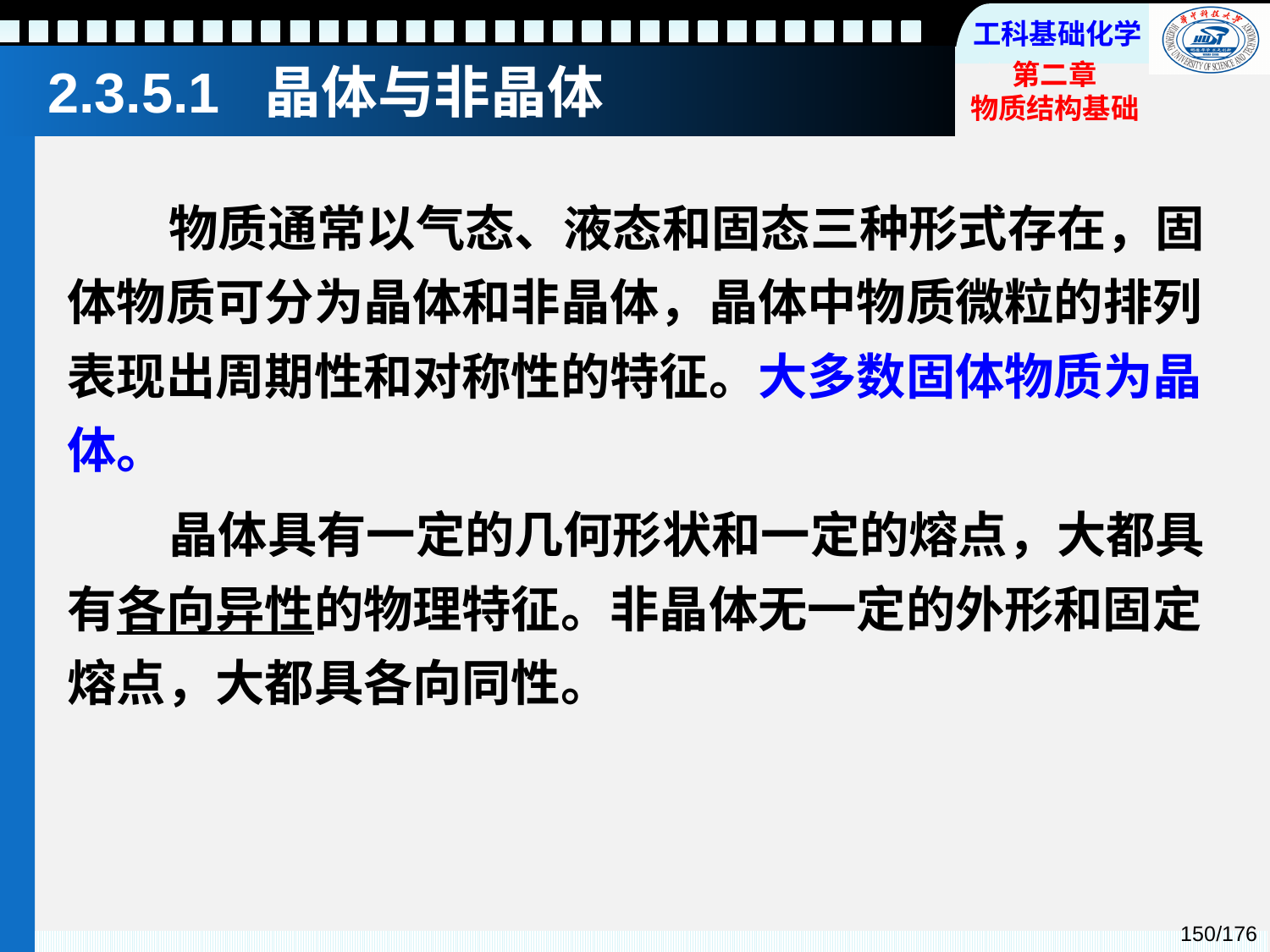

# 2.3.5.1  晶体与非晶体
        物质通常以气态、液态和固态三种形式存在，固体物质可分为晶体和非晶体，晶体中物质微粒的排列表现出周期性和对称性的特征。大多数固体物质为晶体。
        晶体具有一定的几何形状和一定的熔点，大都具有各向异性的物理特征。非晶体无一定的外形和固定熔点，大都具各向同性。